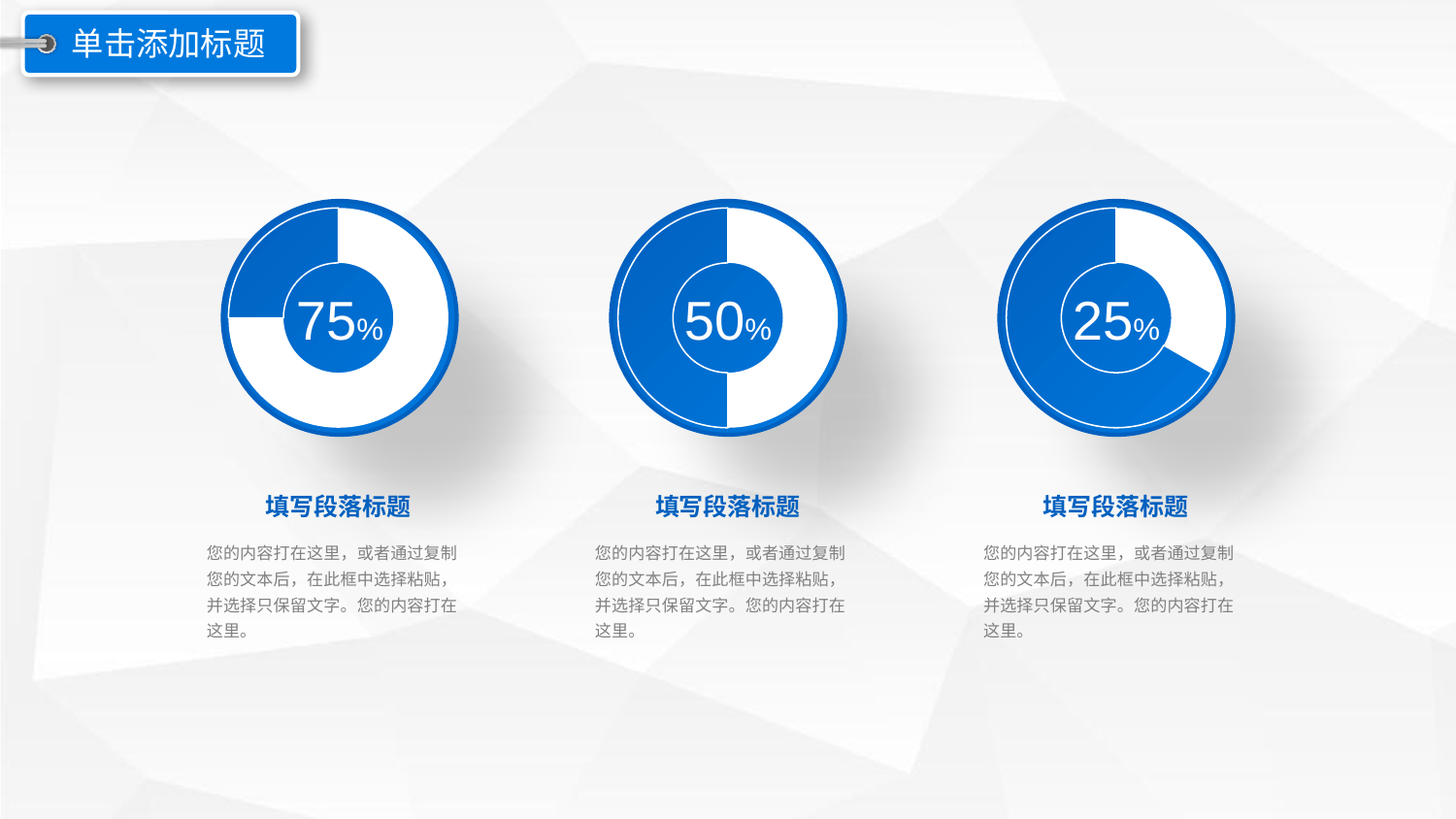

单击添加标题

### Chart

| Category | 百分比 |
|---|---|
|  | 75.0 |
|  | 25.0 |

### Chart

| Category | 百分比 |
|---|---|
|  | 50.0 |
|  | 50.0 |

### Chart

| Category | 百分比 |
|---|---|
|  | 25.0 |
|  | 50.0 |

75%
50%
25%
填写段落标题
填写段落标题
填写段落标题
您的内容打在这里，或者通过复制您的文本后，在此框中选择粘贴，并选择只保留文字。您的内容打在这里。
您的内容打在这里，或者通过复制您的文本后，在此框中选择粘贴，并选择只保留文字。您的内容打在这里。
您的内容打在这里，或者通过复制您的文本后，在此框中选择粘贴，并选择只保留文字。您的内容打在这里。